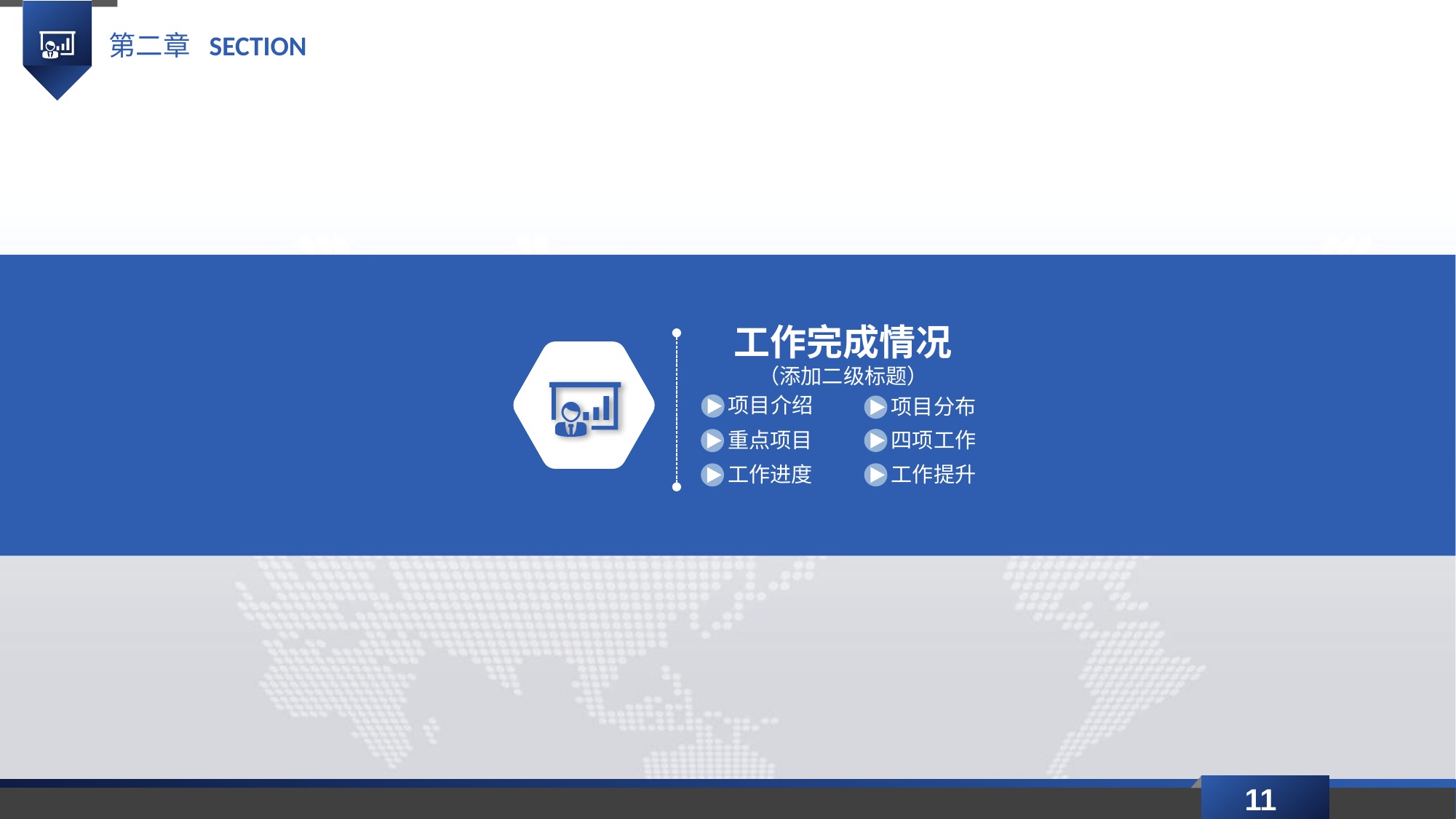

第二章  SECTION

工作完成情况
（添加二级标题）

项目介绍

项目分布

四项工作

重点项目

工作提升

工作进度

11

延时符